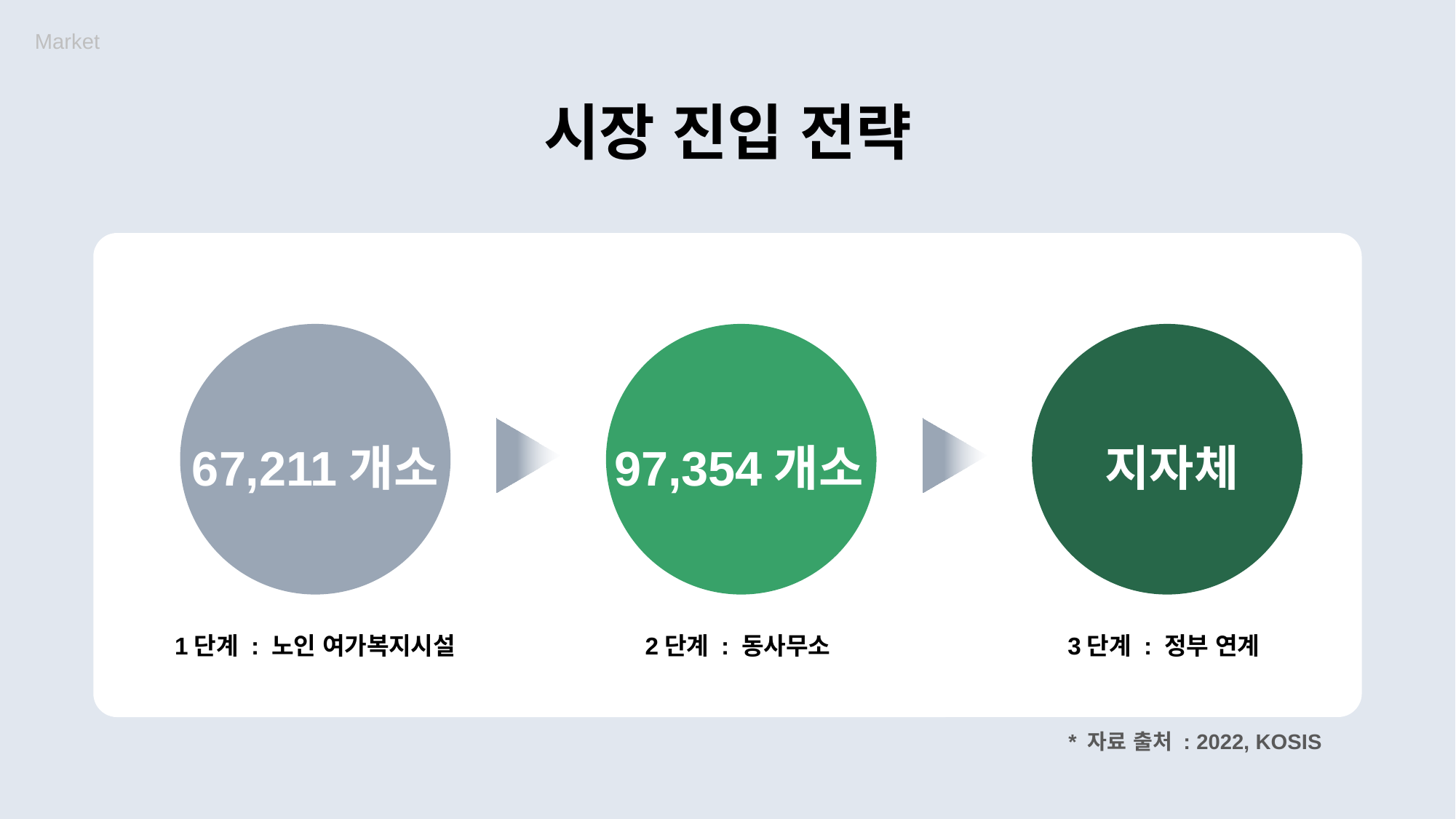

Market
시장 진입 전략

67,211개소
97,354개소
지자체
1단계 : 노인 여가복지시설
2단계 : 동사무소
3단계 : 정부 연계
* 자료 출처 : 2022, KOSIS